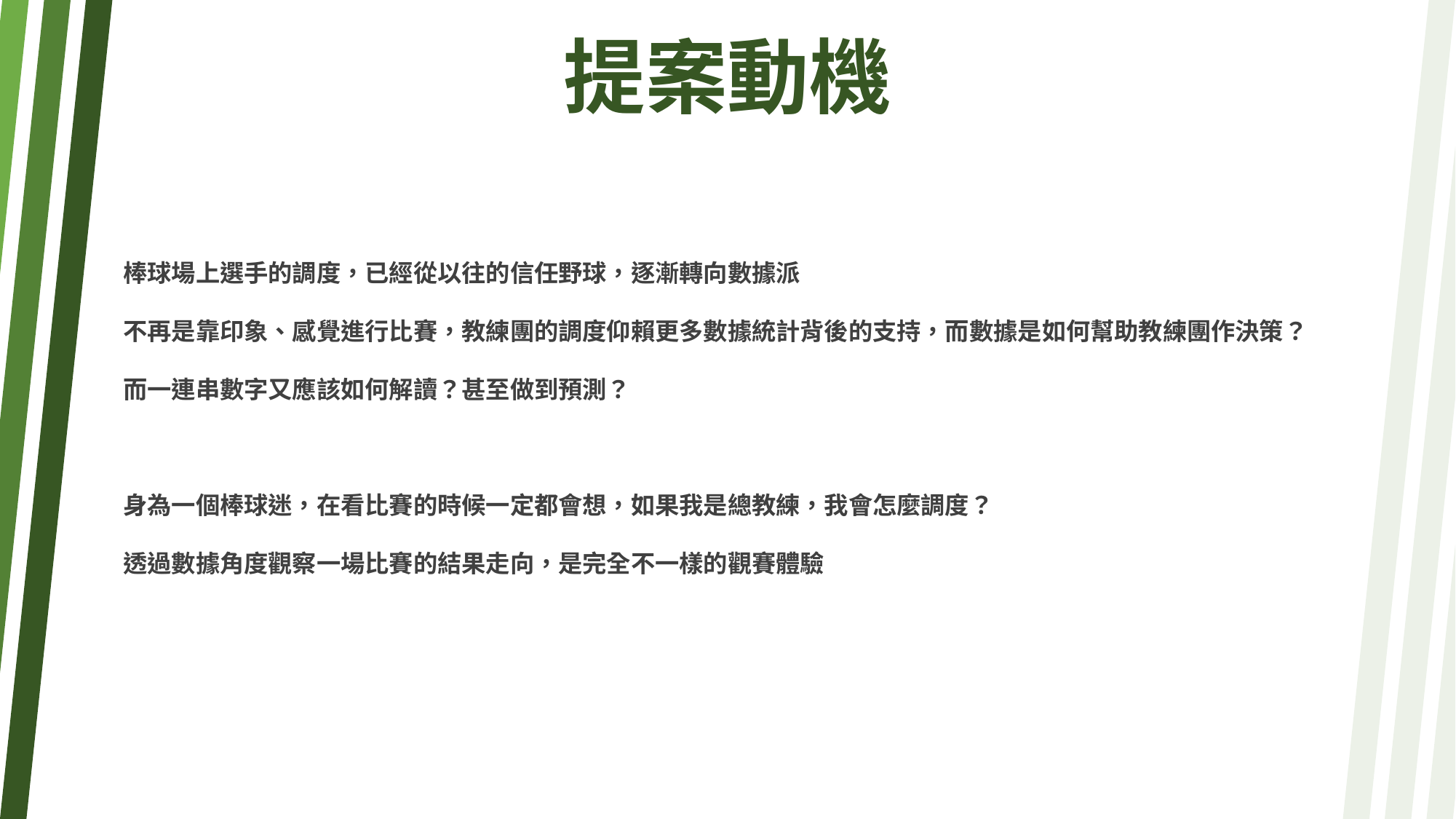

提案動機
棒球場上選手的調度，已經從以往的信任野球，逐漸轉向數據派
不再是靠印象、感覺進行比賽，教練團的調度仰賴更多數據統計背後的支持，而數據是如何幫助教練團作決策？
而一連串數字又應該如何解讀？甚至做到預測？

身為一個棒球迷，在看比賽的時候一定都會想，如果我是總教練，我會怎麼調度？
透過數據角度觀察一場比賽的結果走向，是完全不一樣的觀賽體驗